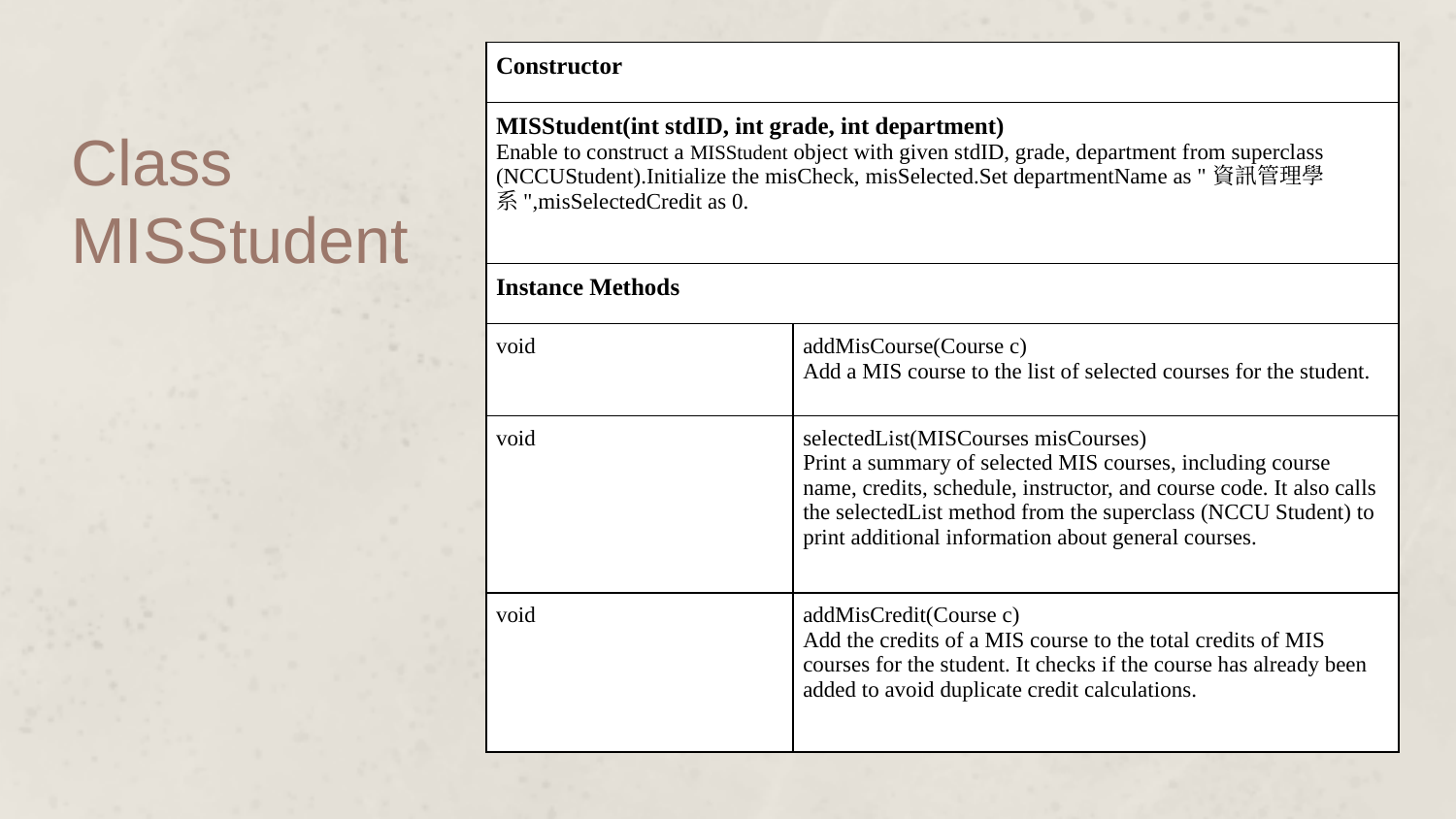

| Constructor |  |
| --- | --- |
| MISStudent(int stdID, int grade, int department) Enable to construct a MISStudent object with given stdID, grade, department from superclass (NCCUStudent).Initialize the misCheck, misSelected.Set departmentName as "資訊管理學系",misSelectedCredit as 0. |  |
| Instance Methods |  |
| void | addMisCourse(Course c) Add a MIS course to the list of selected courses for the student. |
| void | selectedList(MISCourses misCourses) Print a summary of selected MIS courses, including course name, credits, schedule, instructor, and course code. It also calls the selectedList method from the superclass (NCCU Student) to print additional information about general courses. |
| void | addMisCredit(Course c) Add the credits of a MIS course to the total credits of MIS courses for the student. It checks if the course has already been added to avoid duplicate credit calculations. |
# Class
MISStudent